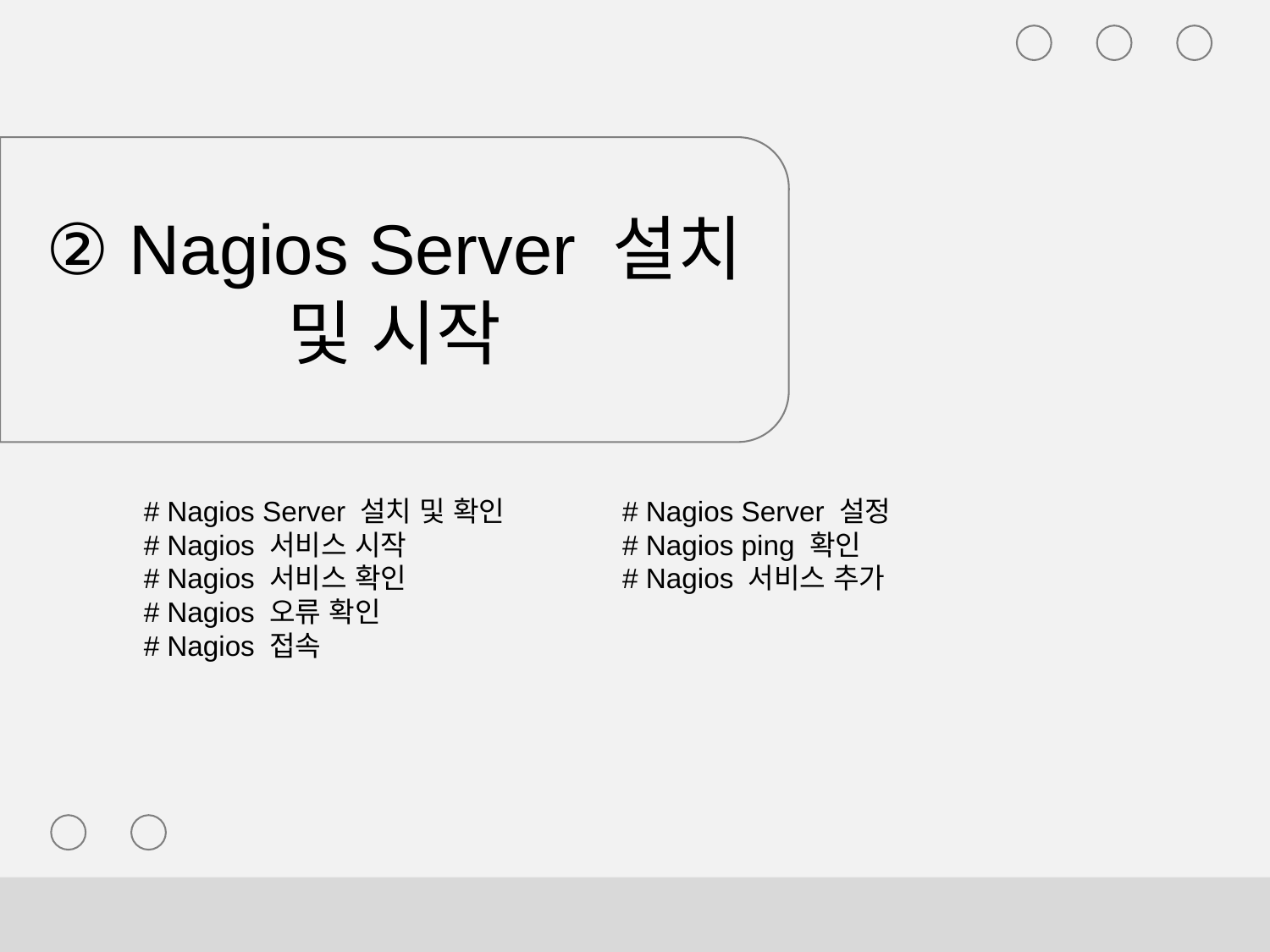

② Nagios Server 설치 및 시작
# Nagios Server 설치 및 확인
# Nagios 서비스 시작
# Nagios 서비스 확인
# Nagios 오류 확인
# Nagios 접속
# Nagios Server 설정
# Nagios ping 확인
# Nagios 서비스 추가